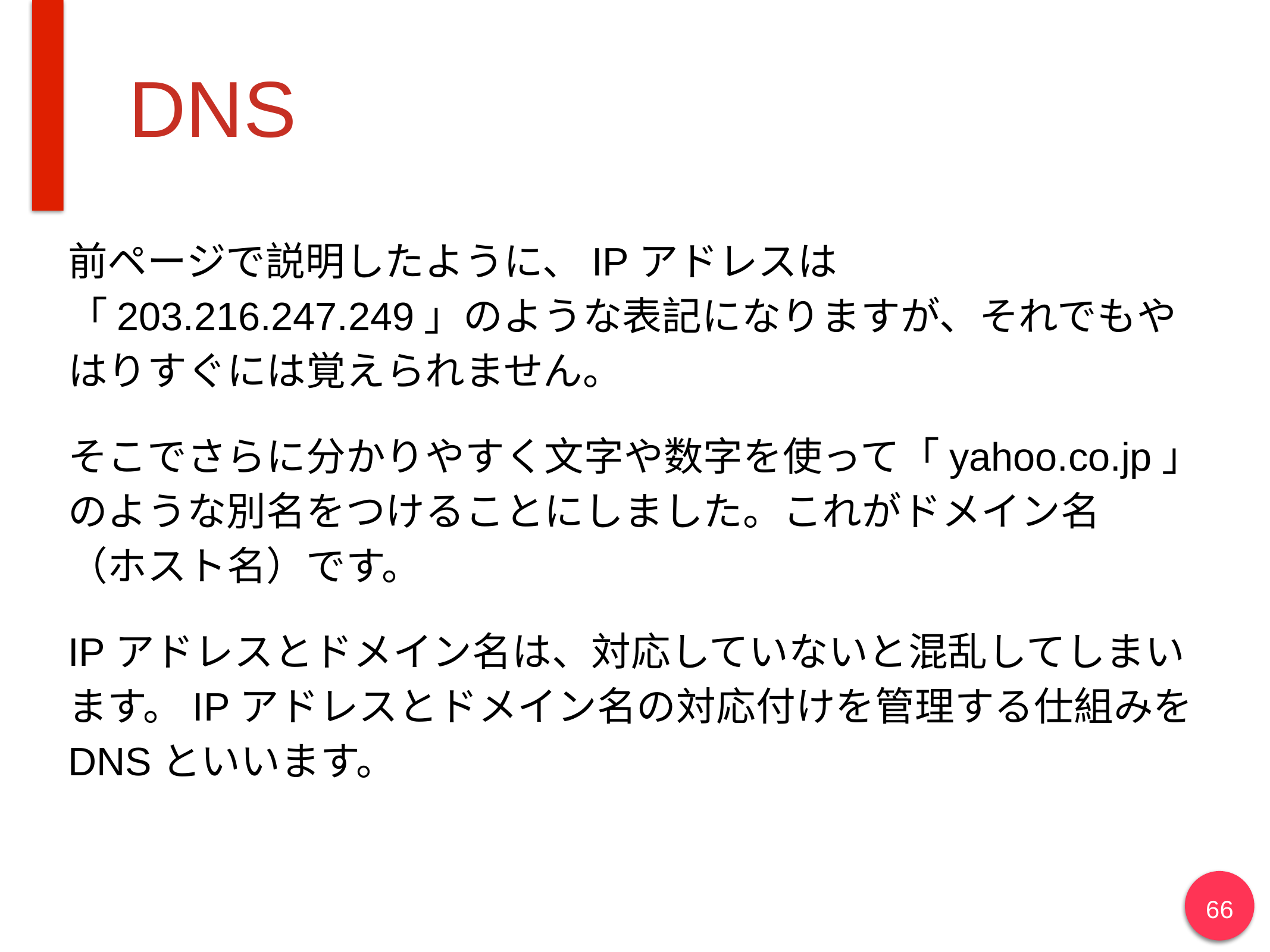

# DNS
前ページで説明したように、IPアドレスは「203.216.247.249」のような表記になりますが、それでもやはりすぐには覚えられません。
そこでさらに分かりやすく文字や数字を使って「yahoo.co.jp」のような別名をつけることにしました。これがドメイン名
（ホスト名）です。
IPアドレスとドメイン名は、対応していないと混乱してしまいます。IPアドレスとドメイン名の対応付けを管理する仕組みをDNSといいます。
66